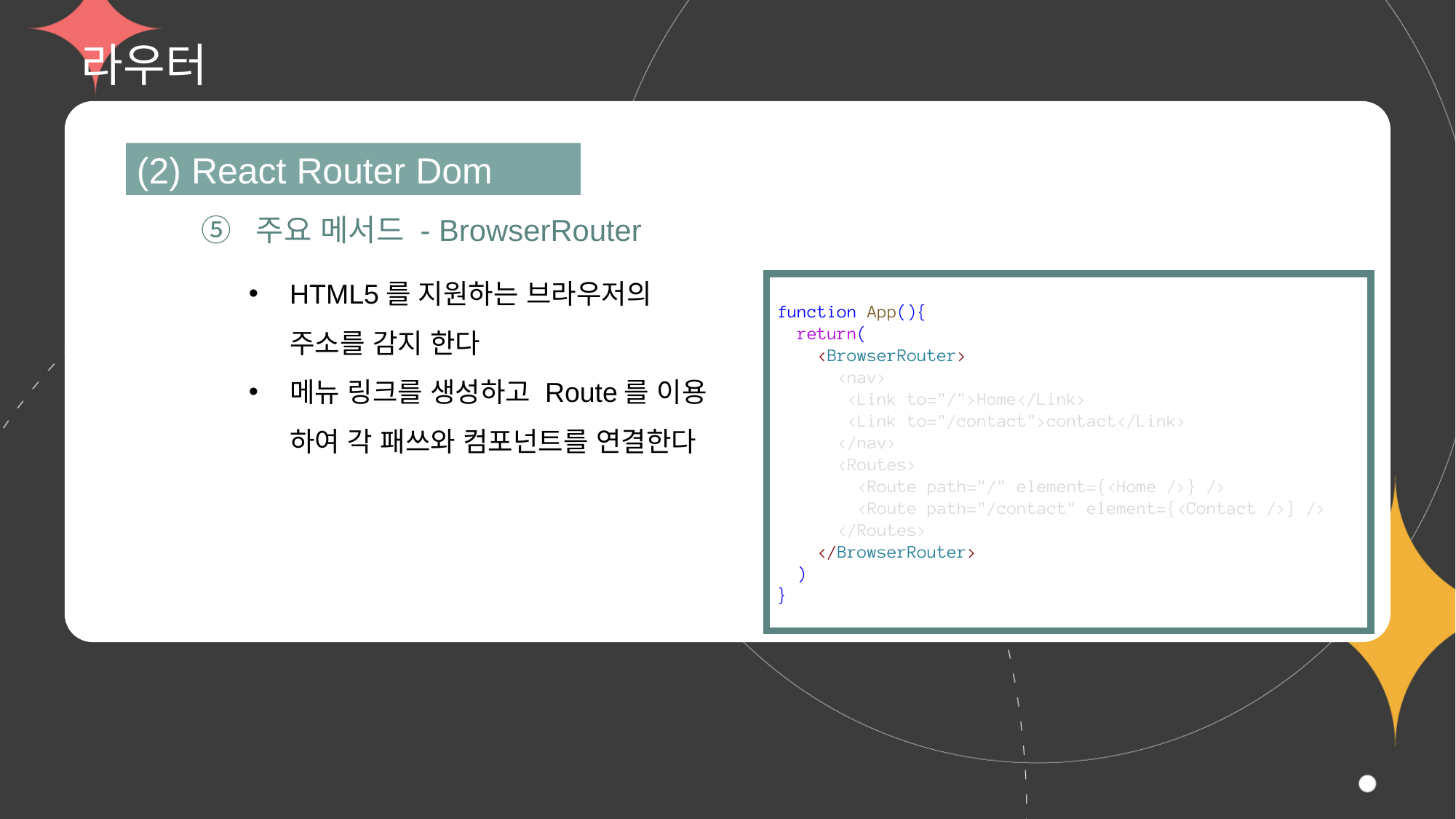

# 라우터
(2) React Router Dom
⑤  주요 메서드 - BrowserRouter
HTML5를 지원하는 브라우저의
주소를 감지 한다
메뉴 링크를 생성하고 Route를 이용
하여 각 패쓰와 컴포넌트를 연결한다
function App(){
  return(
    <BrowserRouter>
      <nav>
       <Link to="/">Home</Link>
       <Link to="/contact">contact</Link>
      </nav>
      <Routes>
        <Route path="/" element={<Home />} />
        <Route path="/contact" element={<Contact />} />
      </Routes>
    </BrowserRouter>
  )
}